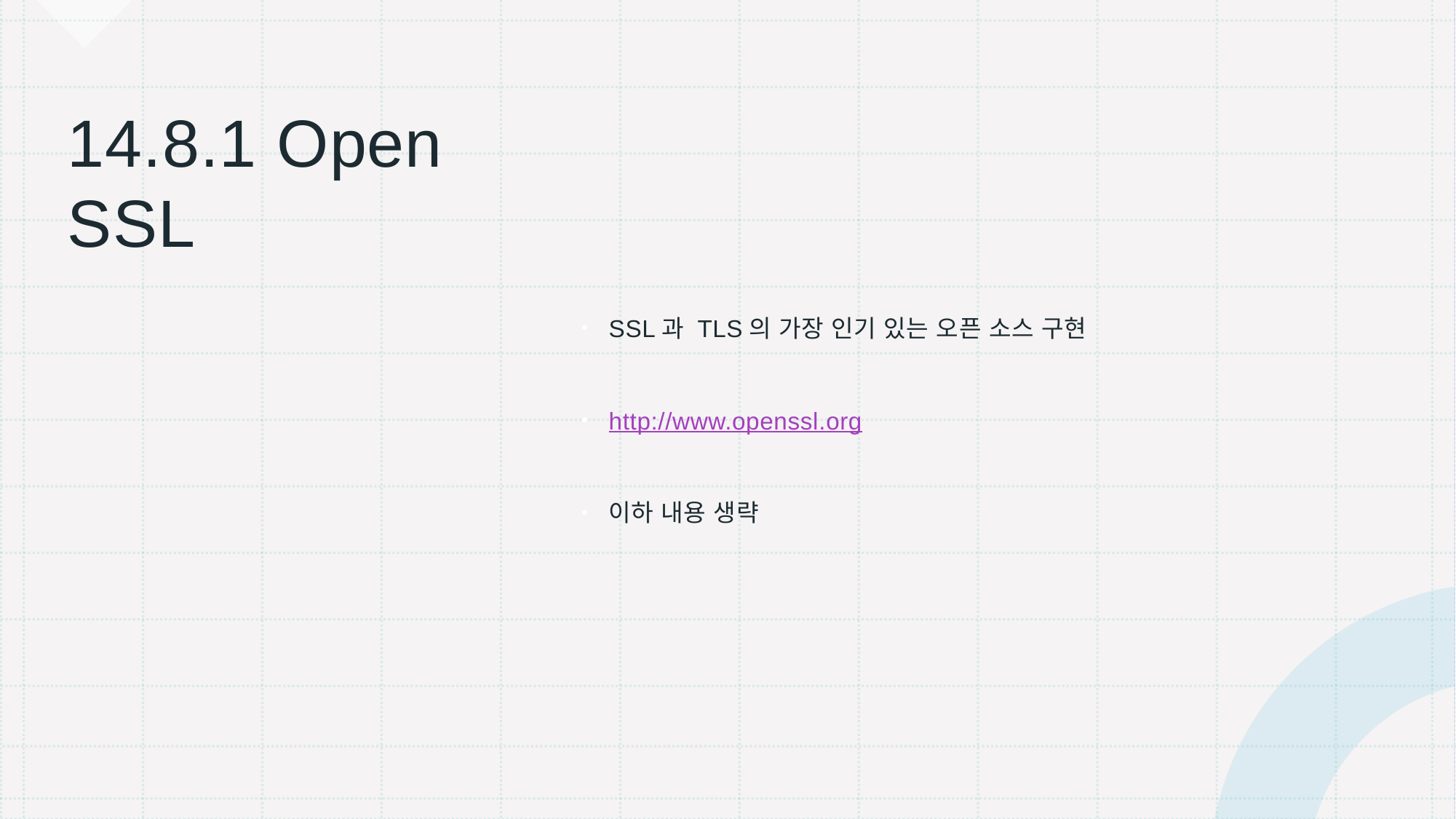

SSL과 TLS의 가장 인기 있는 오픈 소스 구현

http://www.openssl.org

이하 내용 생략
# 14.8.1 Open SSL